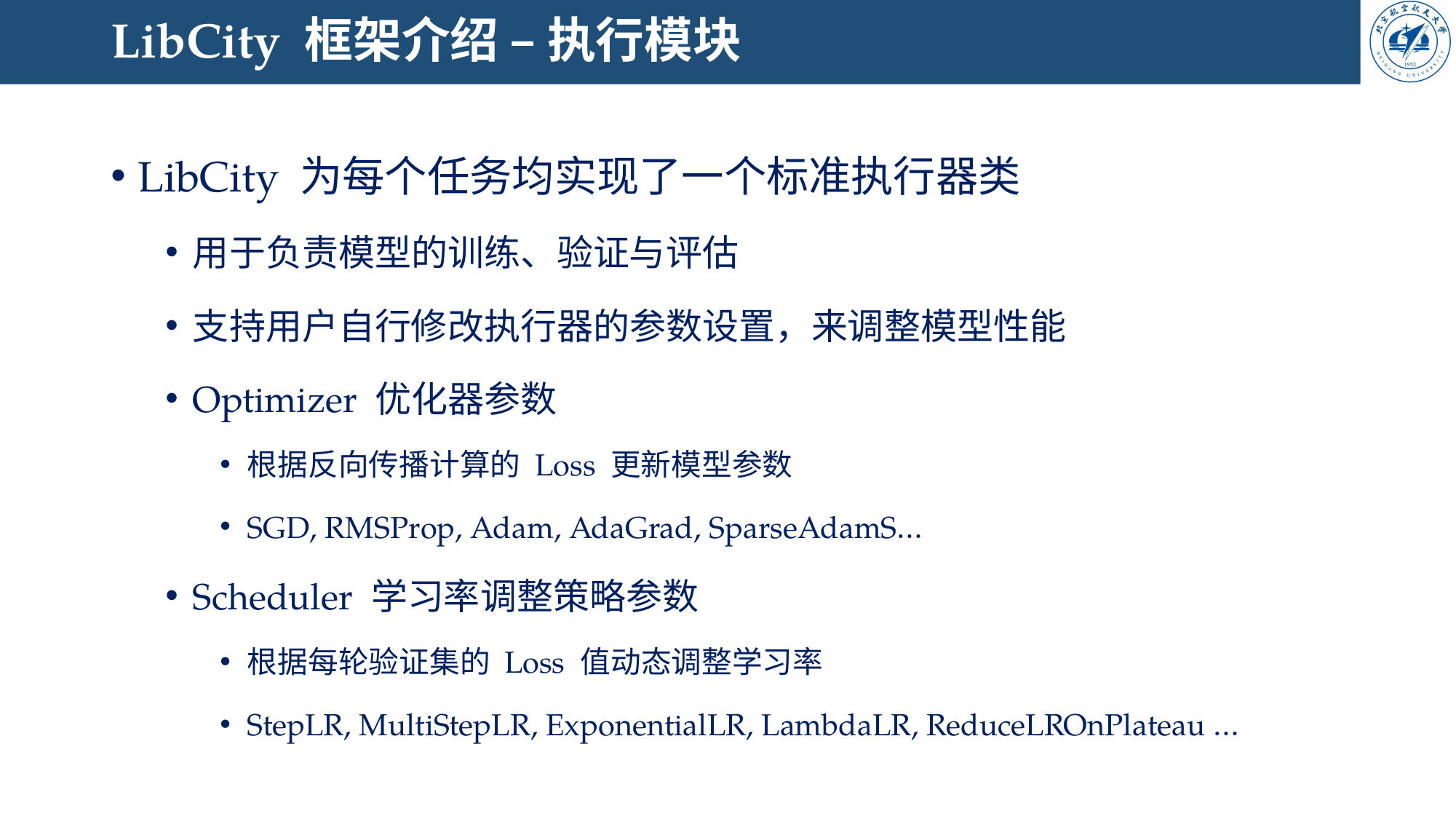

# LibCity 框架介绍 – 执行模块
LibCity 为每个任务均实现了一个标准执行器类
用于负责模型的训练、验证与评估
支持用户自行修改执行器的参数设置，来调整模型性能
Optimizer 优化器参数
根据反向传播计算的 Loss 更新模型参数
SGD, RMSProp, Adam, AdaGrad, SparseAdamS…
Scheduler 学习率调整策略参数
根据每轮验证集的 Loss 值动态调整学习率
StepLR, MultiStepLR, ExponentialLR, LambdaLR, ReduceLROnPlateau …